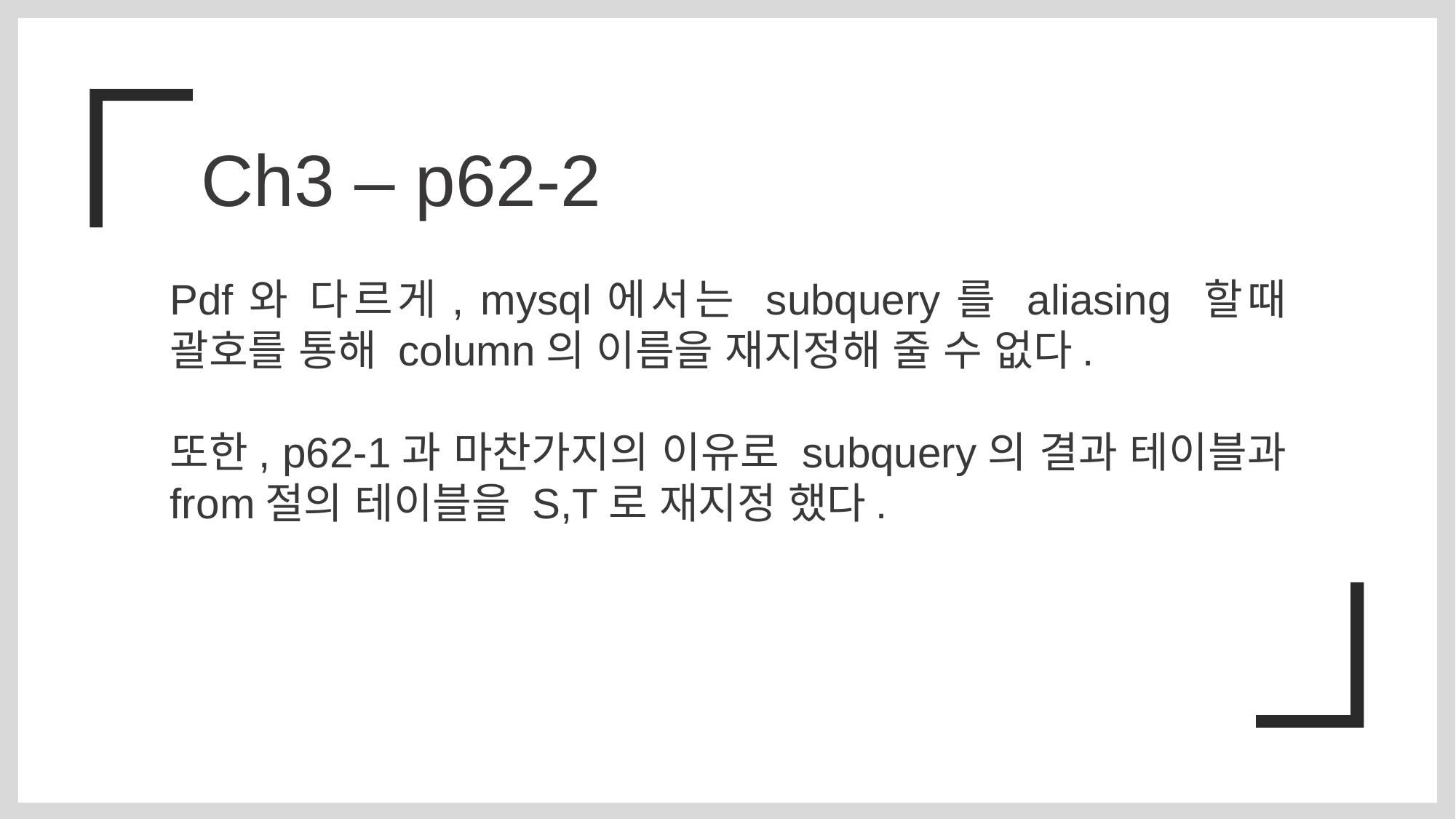

Ch3 – p62-2
Pdf와 다르게, mysql에서는 subquery를 aliasing 할때 괄호를 통해 column의 이름을 재지정해 줄 수 없다.

또한, p62-1과 마찬가지의 이유로 subquery의 결과 테이블과 from절의 테이블을 S,T로 재지정 했다.